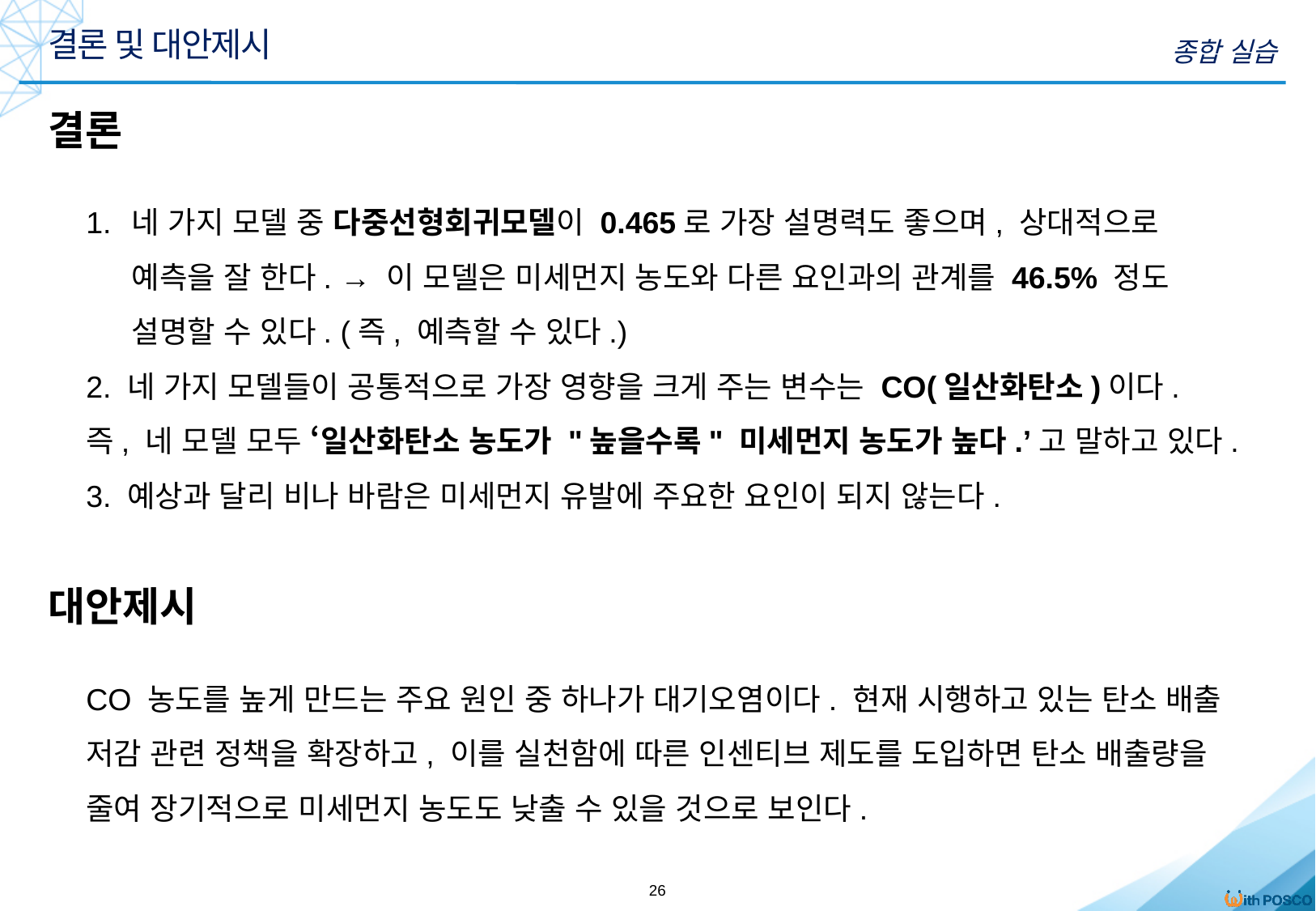

결론 및 대안제시
종합 실습
결론
네 가지 모델 중 다중선형회귀모델이 0.465로 가장 설명력도 좋으며, 상대적으로 예측을 잘 한다. → 이 모델은 미세먼지 농도와 다른 요인과의 관계를 46.5% 정도 설명할 수 있다. (즉, 예측할 수 있다.)
2. 네 가지 모델들이 공통적으로 가장 영향을 크게 주는 변수는 CO(일산화탄소)이다. 즉, 네 모델 모두 ‘일산화탄소 농도가 "높을수록" 미세먼지 농도가 높다.’고 말하고 있다.
3. 예상과 달리 비나 바람은 미세먼지 유발에 주요한 요인이 되지 않는다.
대안제시
CO 농도를 높게 만드는 주요 원인 중 하나가 대기오염이다. 현재 시행하고 있는 탄소 배출 저감 관련 정책을 확장하고, 이를 실천함에 따른 인센티브 제도를 도입하면 탄소 배출량을 줄여 장기적으로 미세먼지 농도도 낮출 수 있을 것으로 보인다.